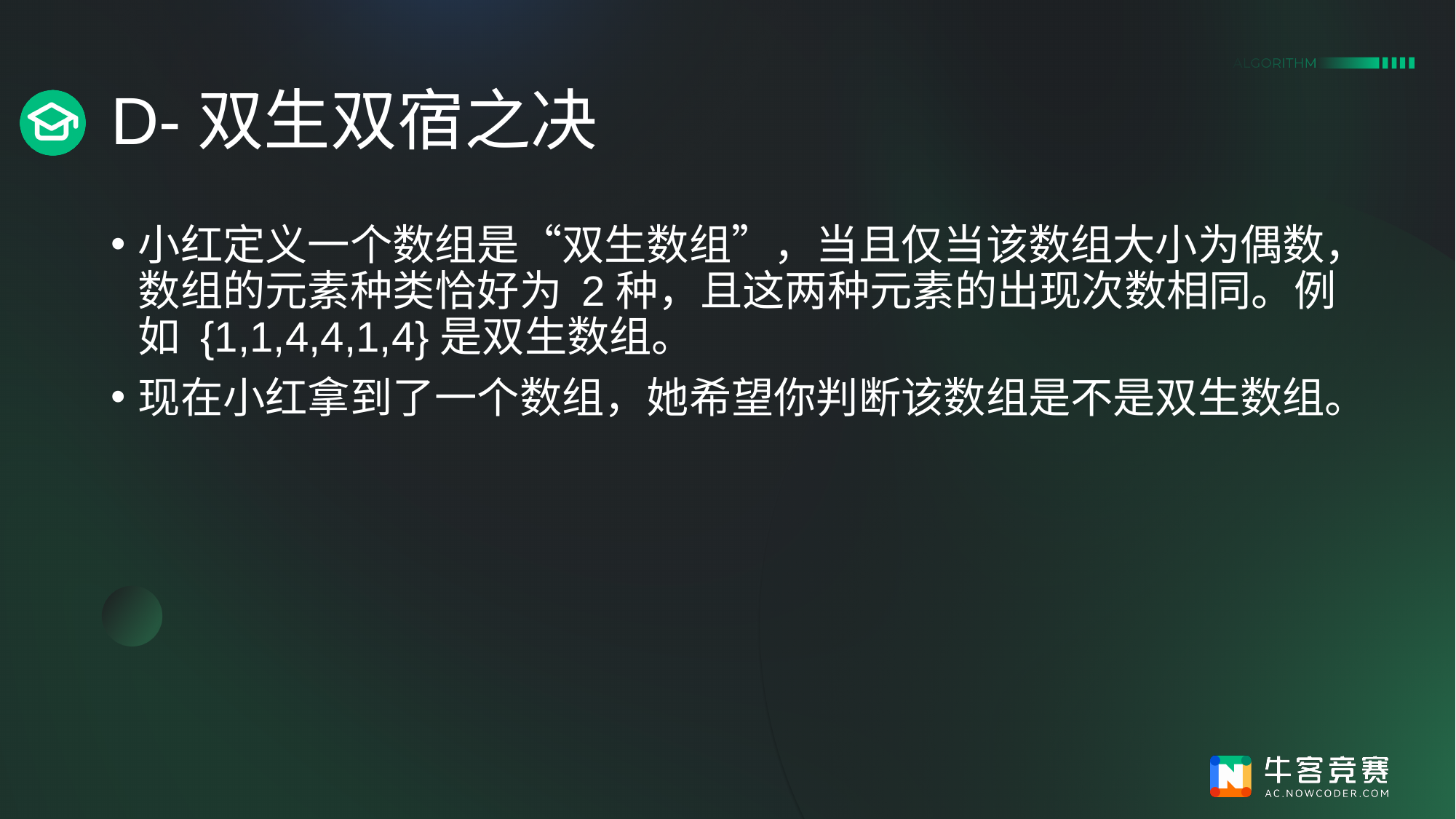

# D-双生双宿之决
小红定义一个数组是“双生数组”，当且仅当该数组大小为偶数，数组的元素种类恰好为 2种，且这两种元素的出现次数相同。例如 {1,1,4,4,1,4}是双生数组。
现在小红拿到了一个数组，她希望你判断该数组是不是双生数组。